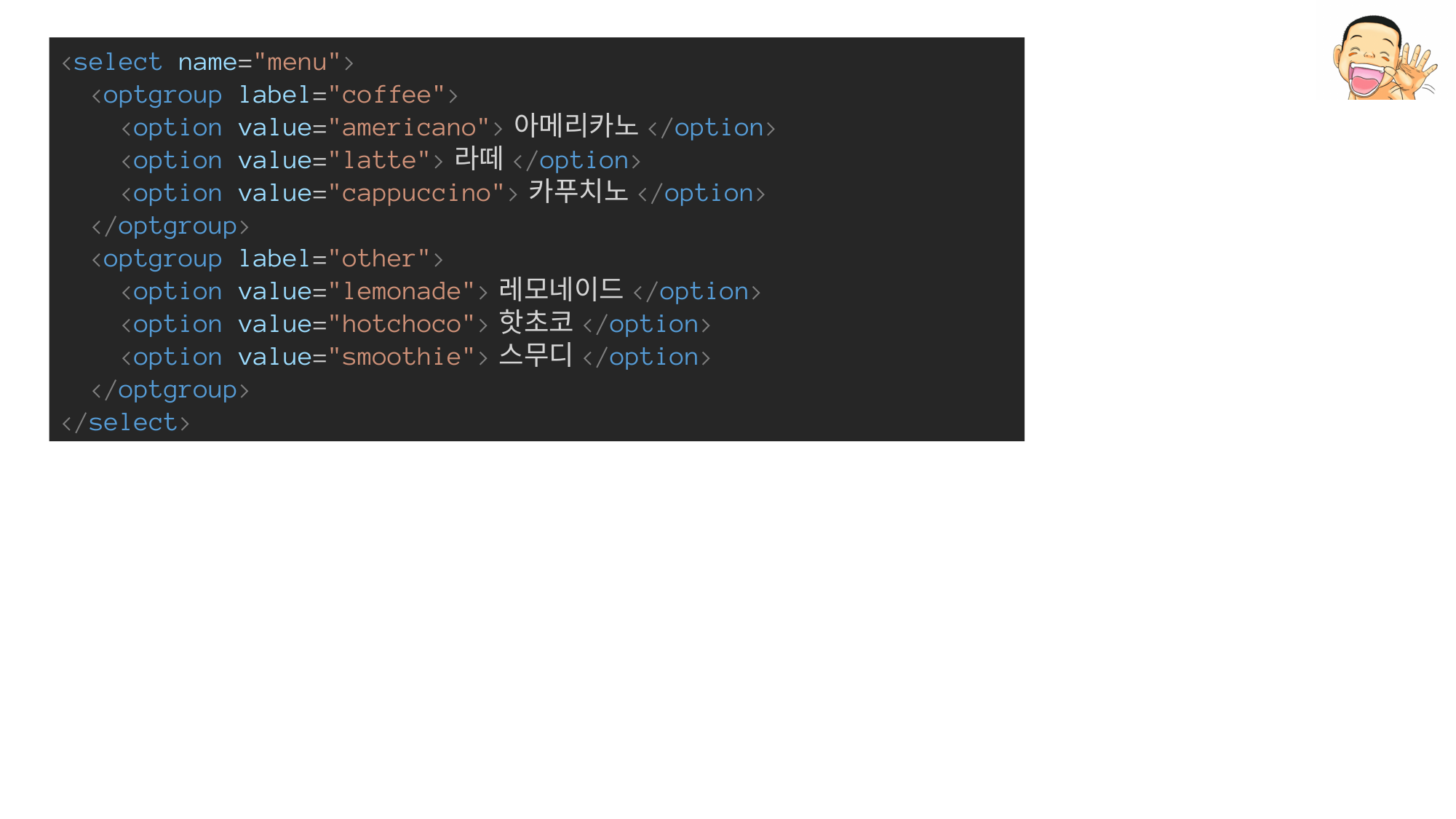

<select name="menu">
  <optgroup label="coffee">
    <option value="americano">아메리카노</option>
    <option value="latte">라떼</option>
    <option value="cappuccino">카푸치노</option>
  </optgroup>
  <optgroup label="other">
    <option value="lemonade">레모네이드</option>
    <option value="hotchoco">핫초코</option>
    <option value="smoothie">스무디</option>
  </optgroup>
</select>